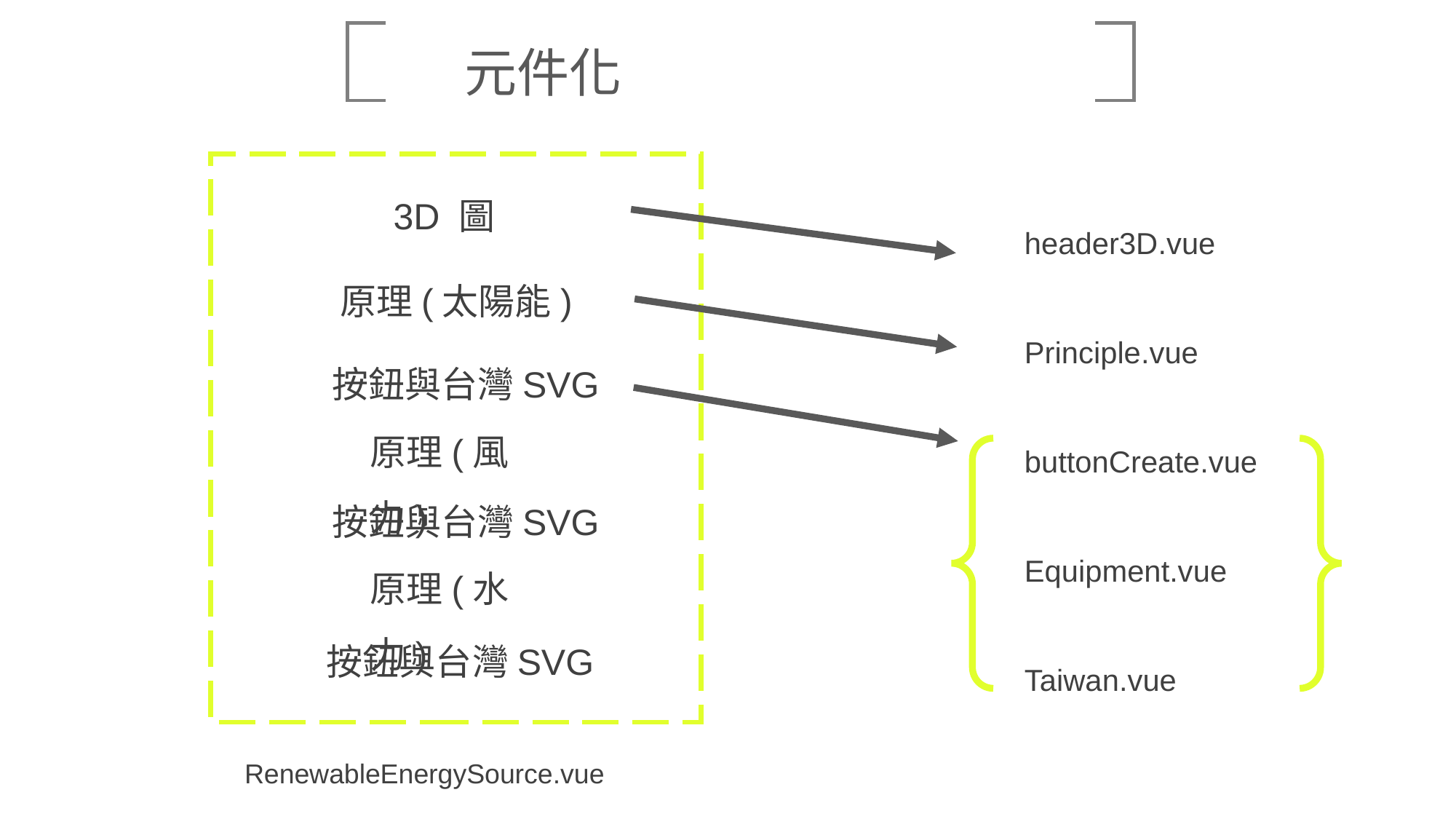

元件化

3D 圖
header3D.vue

Principle.vue

buttonCreate.vue

Equipment.vue

Taiwan.vue
原理(太陽能)
按鈕與台灣SVG
原理(風力)

按鈕與台灣SVG
原理(水力)
按鈕與台灣SVG
RenewableEnergySource.vue